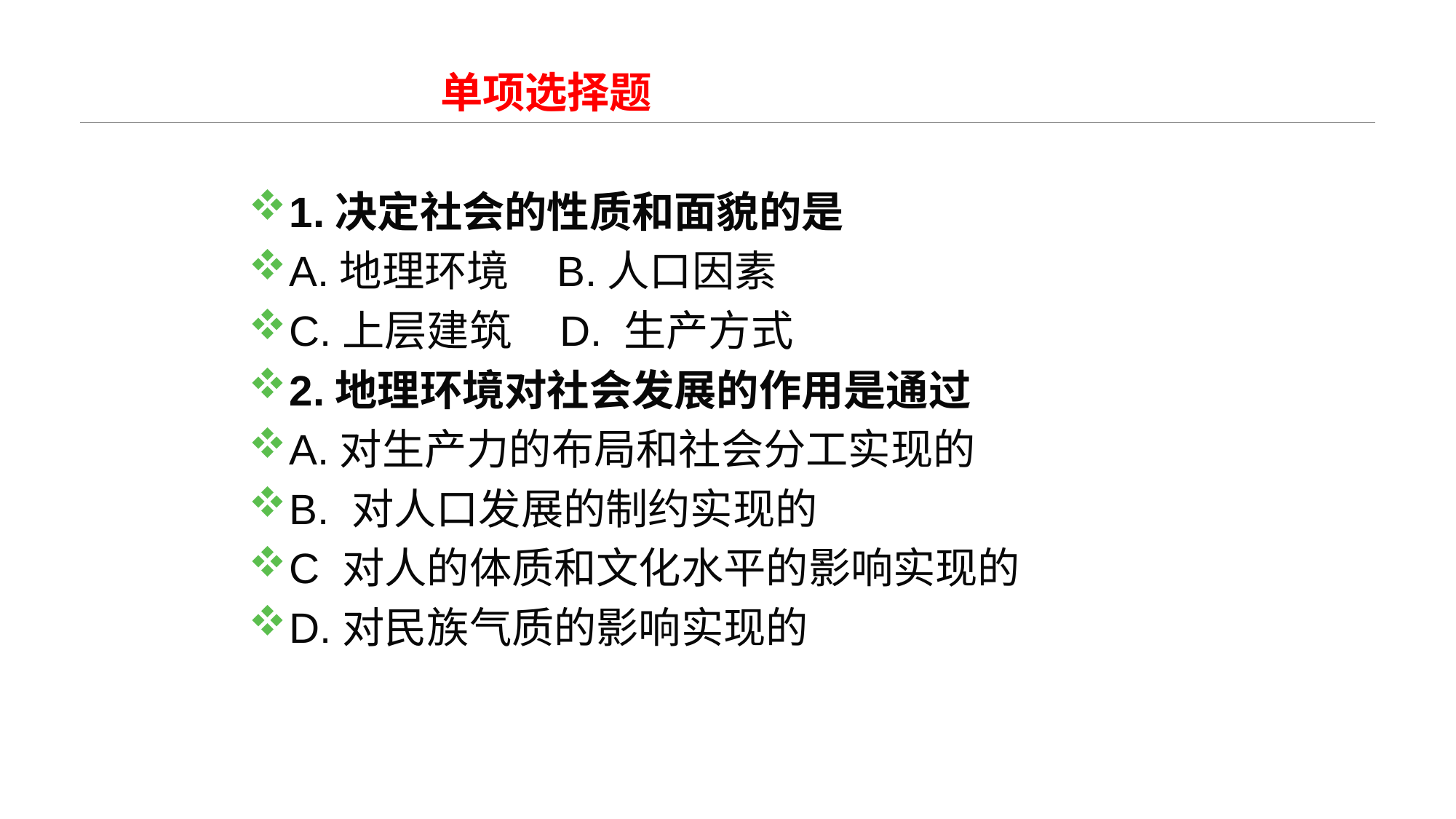

# 单项选择题
1.决定社会的性质和面貌的是
A.地理环境    B.人口因素
C.上层建筑    D. 生产方式
2.地理环境对社会发展的作用是通过
A.对生产力的布局和社会分工实现的
B. 对人口发展的制约实现的
C 对人的体质和文化水平的影响实现的
D.对民族气质的影响实现的